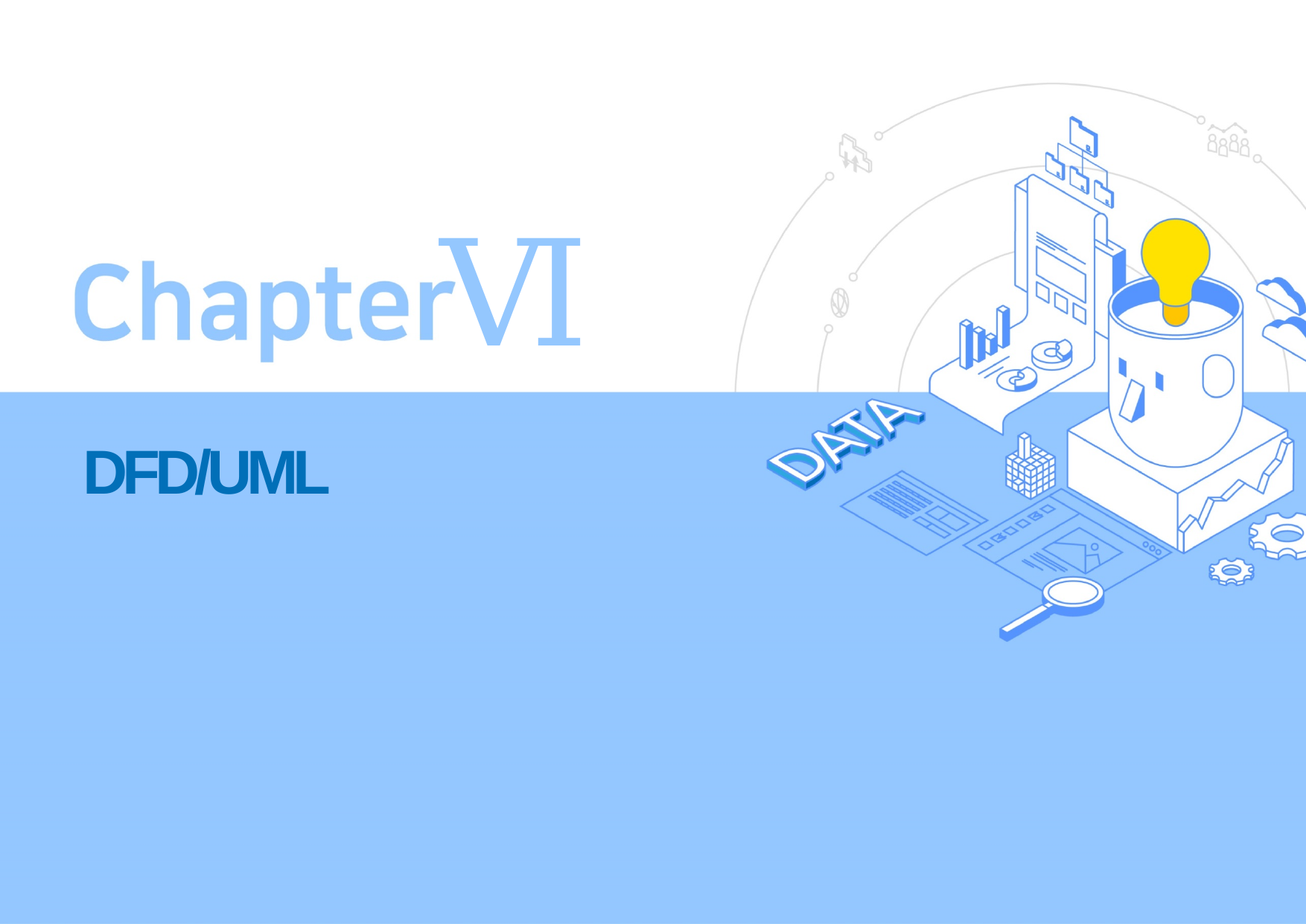

Ⅵ
DFD/UML
1. Data Frame Dialog
2. 관계 UML